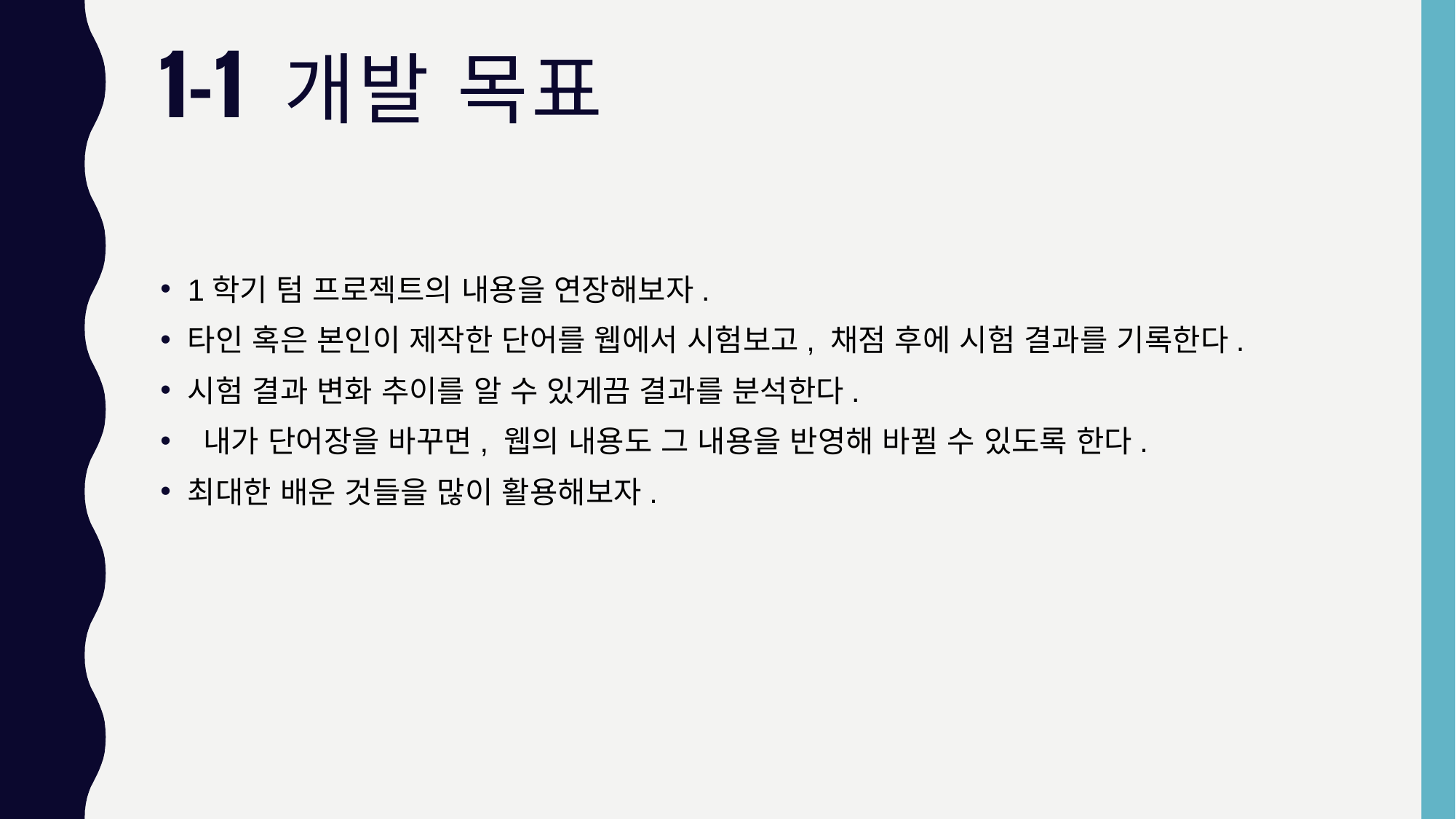

# 1-1 개발 목표
1학기 텀 프로젝트의 내용을 연장해보자.
타인 혹은 본인이 제작한 단어를 웹에서 시험보고, 채점 후에 시험 결과를 기록한다.
시험 결과 변화 추이를 알 수 있게끔 결과를 분석한다.
 내가 단어장을 바꾸면, 웹의 내용도 그 내용을 반영해 바뀔 수 있도록 한다.
최대한 배운 것들을 많이 활용해보자.